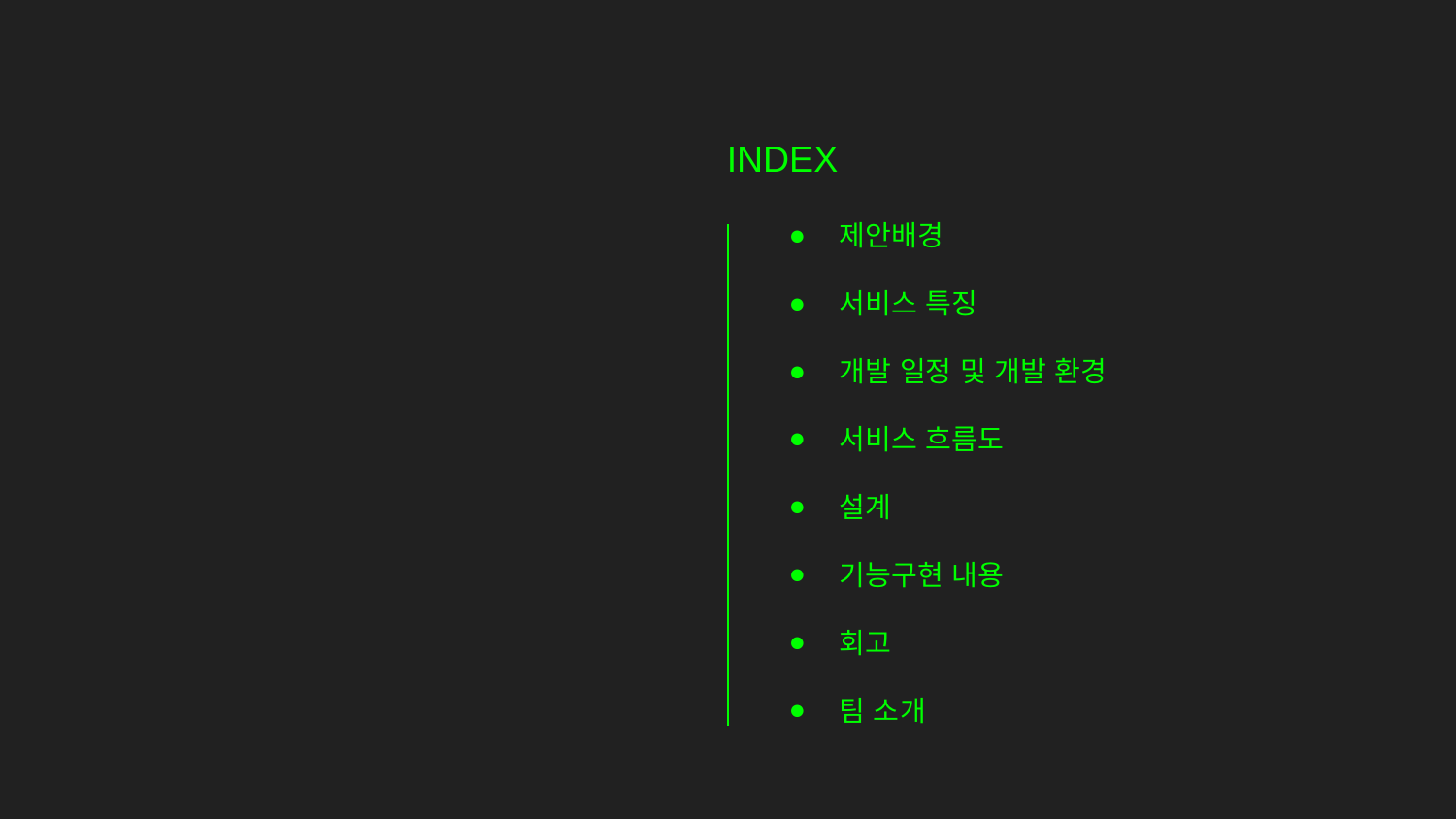

INDEX
제안배경

서비스 특징

개발 일정 및 개발 환경

서비스 흐름도

설계

기능구현 내용

회고

팀 소개